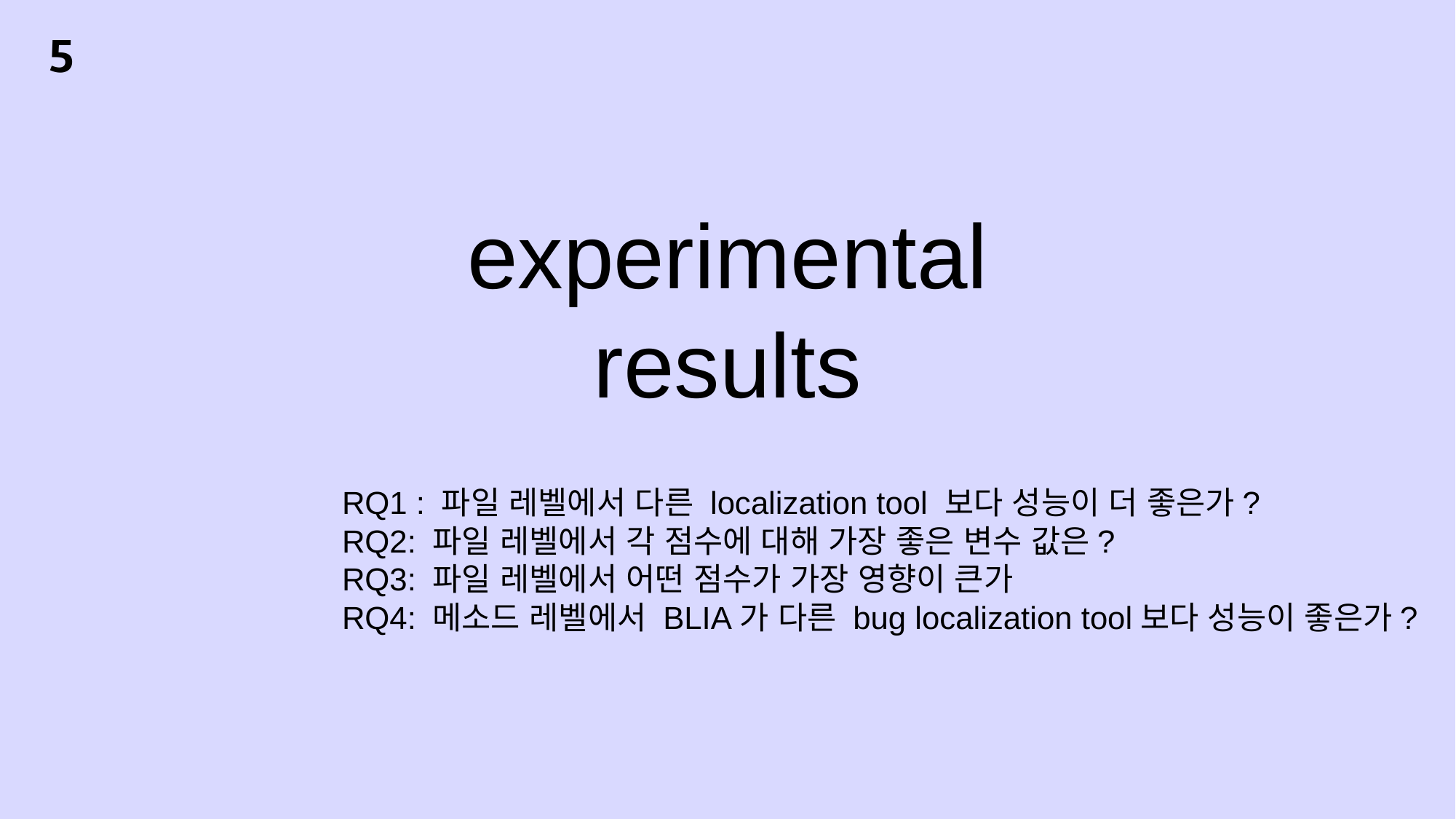

5
experimental
results
RQ1 : 파일 레벨에서 다른 localization tool 보다 성능이 더 좋은가?
RQ2: 파일 레벨에서 각 점수에 대해 가장 좋은 변수 값은?
RQ3: 파일 레벨에서 어떤 점수가 가장 영향이 큰가
RQ4: 메소드 레벨에서 BLIA가 다른 bug localization tool보다 성능이 좋은가?